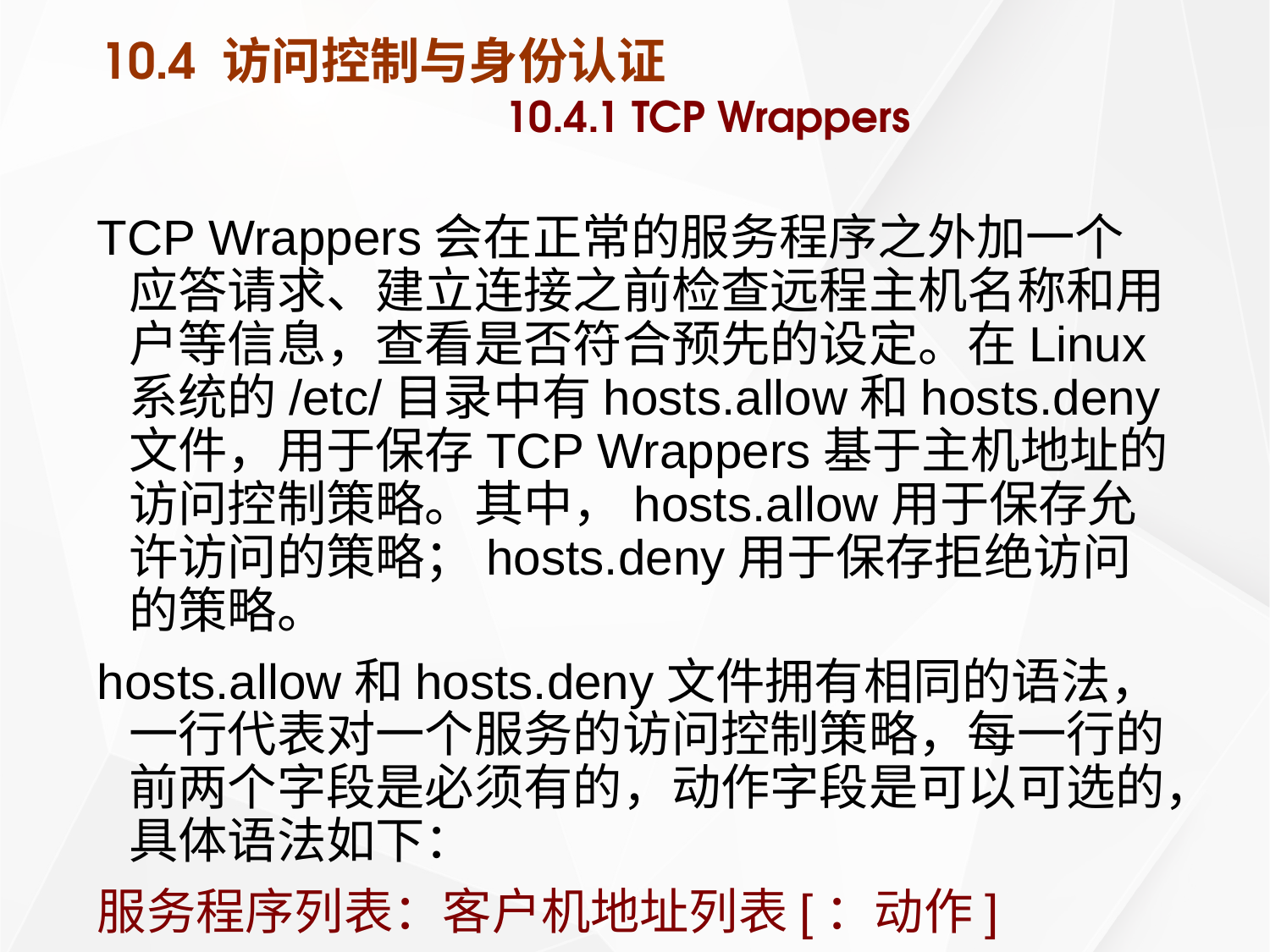

# 10.4 访问控制与身份认证 10.4.1 TCP Wrappers
TCP Wrappers会在正常的服务程序之外加一个应答请求、建立连接之前检查远程主机名称和用户等信息，查看是否符合预先的设定。在Linux系统的/etc/目录中有hosts.allow和hosts.deny文件，用于保存TCP Wrappers基于主机地址的访问控制策略。其中，hosts.allow用于保存允许访问的策略；hosts.deny用于保存拒绝访问的策略。
hosts.allow和hosts.deny文件拥有相同的语法，一行代表对一个服务的访问控制策略，每一行的前两个字段是必须有的，动作字段是可以可选的，具体语法如下：
服务程序列表：客户机地址列表[：动作]